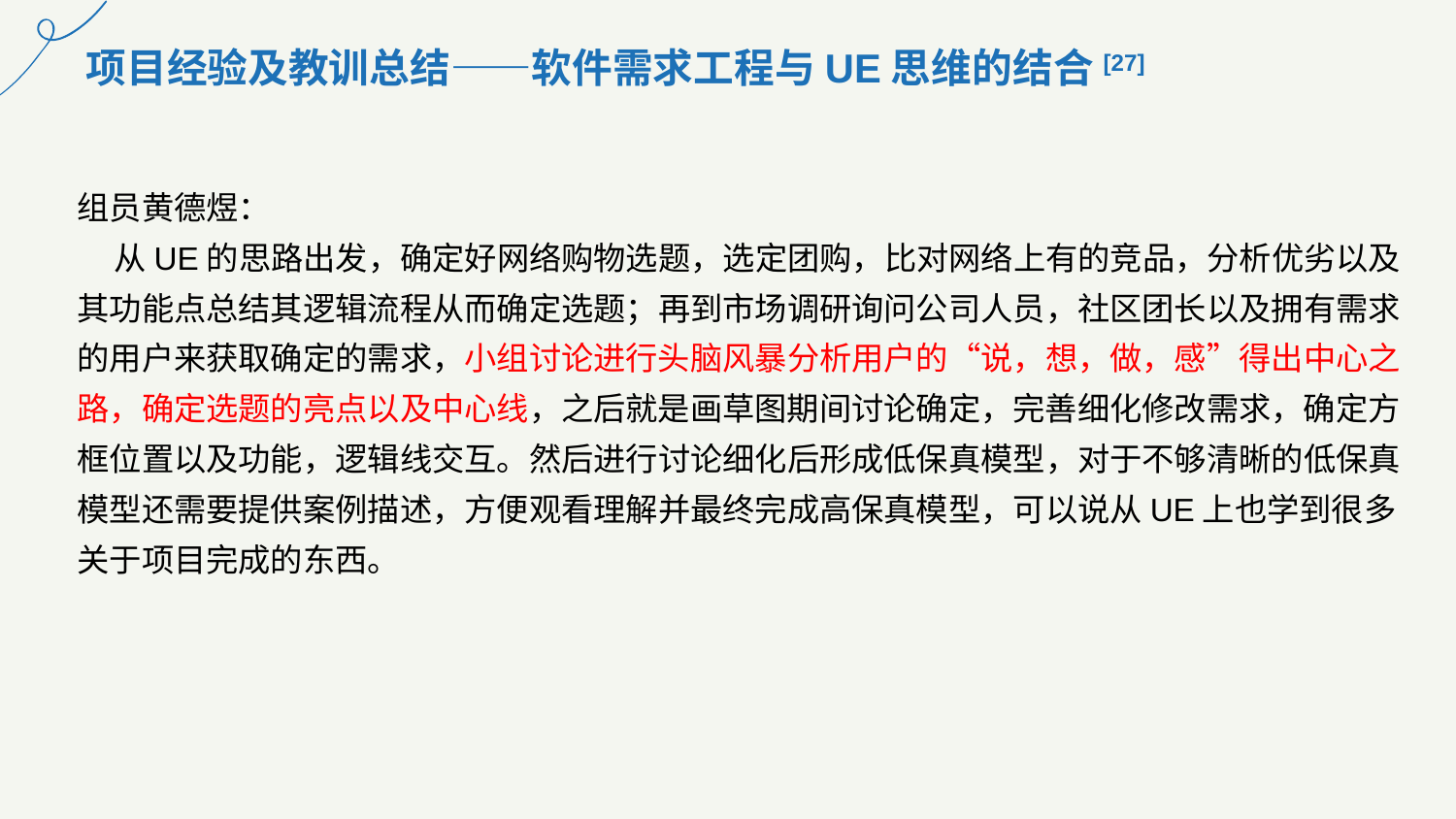

项目经验及教训总结——软件需求工程与UE思维的结合[27]
组员黄德煜：
    从UE的思路出发，确定好网络购物选题，选定团购，比对网络上有的竞品，分析优劣以及其功能点总结其逻辑流程从而确定选题；再到市场调研询问公司人员，社区团长以及拥有需求的用户来获取确定的需求，小组讨论进行头脑风暴分析用户的“说，想，做，感”得出中心之路，确定选题的亮点以及中心线，之后就是画草图期间讨论确定，完善细化修改需求，确定方框位置以及功能，逻辑线交互。然后进行讨论细化后形成低保真模型，对于不够清晰的低保真模型还需要提供案例描述，方便观看理解并最终完成高保真模型，可以说从UE上也学到很多关于项目完成的东西。